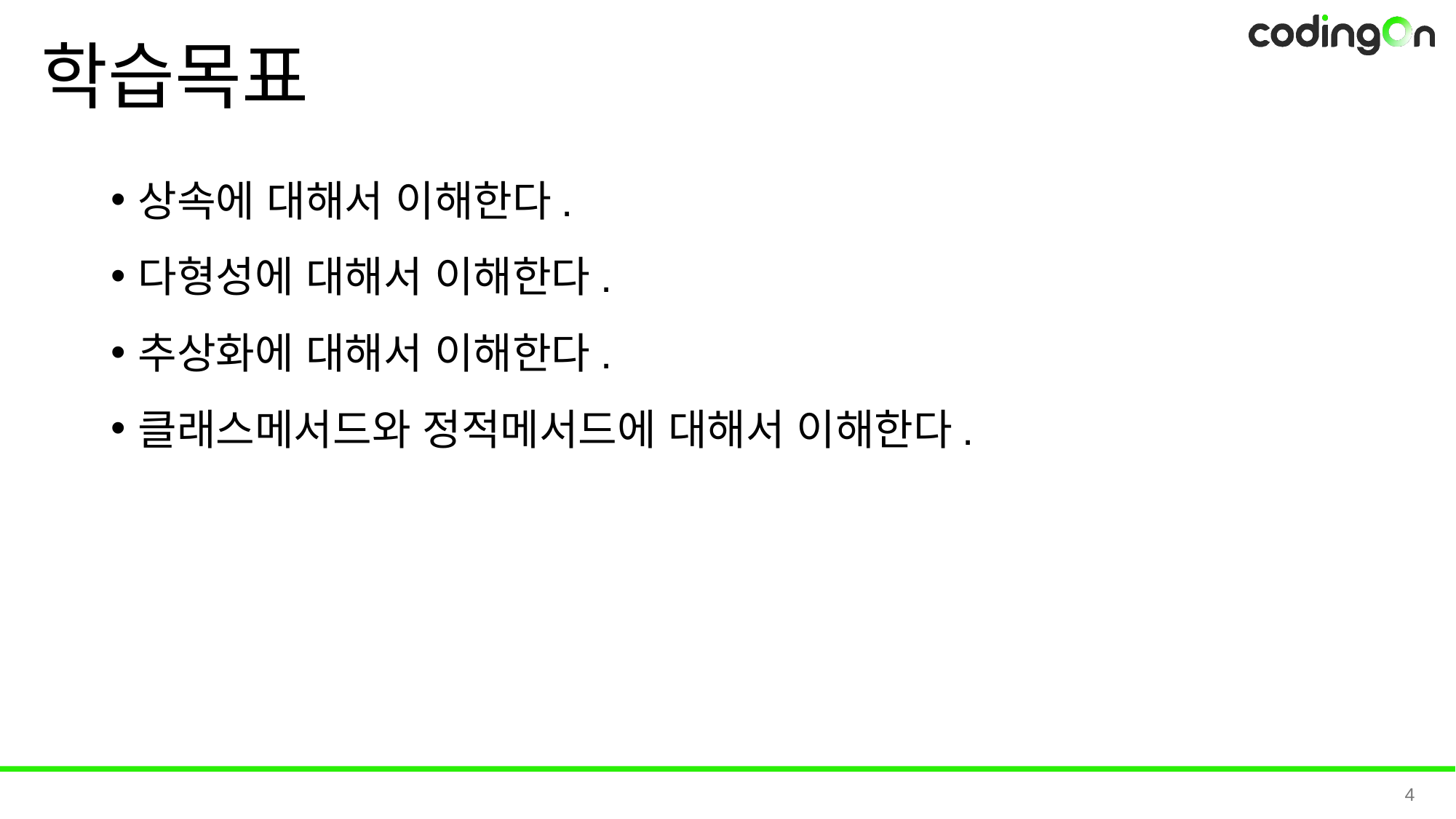

# 학습목표
상속에 대해서 이해한다.
다형성에 대해서 이해한다.
추상화에 대해서 이해한다.
클래스메서드와 정적메서드에 대해서 이해한다.

4